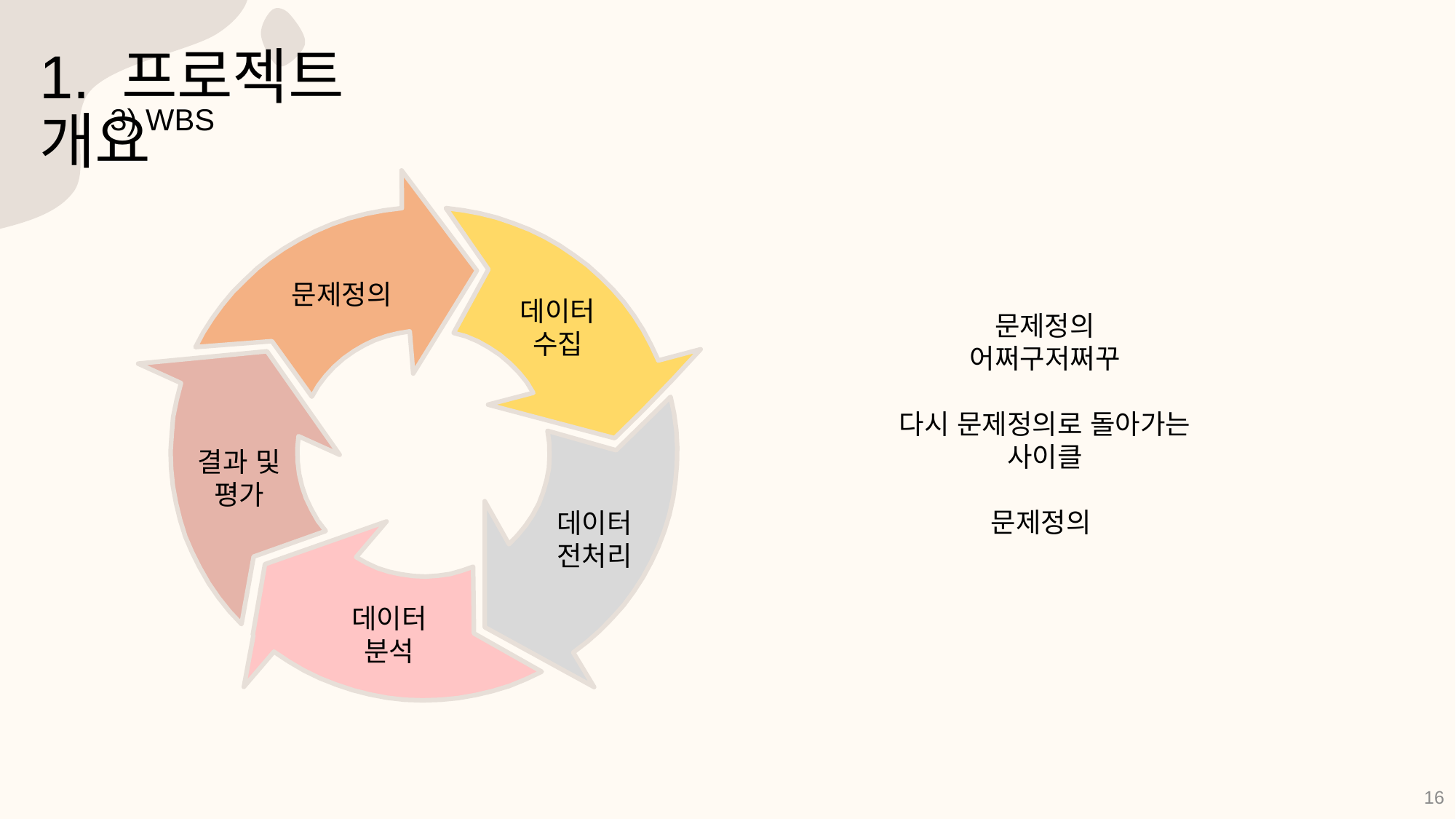

1. 프로젝트 개요
3) WBS

문제정의
데이터
수집
결과 및 평가
데이터
전처리
데이터
분석
문제정의
어쩌구저쩌꾸

다시 문제정의로 돌아가는 사이클

문제정의
16